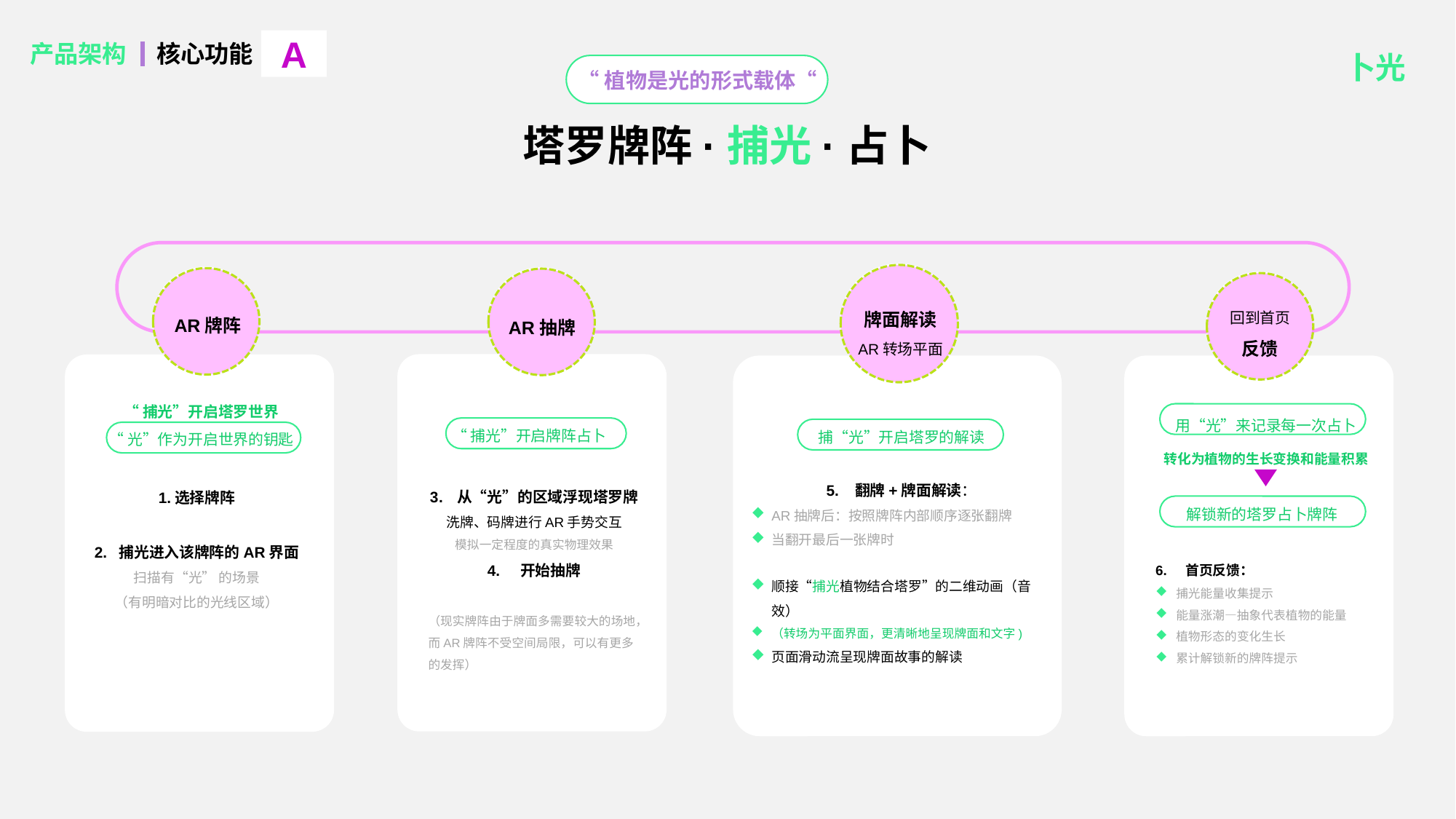

A
产品架构
核心功能
卜光

“植物是光的形式载体“
塔罗牌阵·捕光·占卜

牌面解读
AR转场平面
回到首页
反馈
AR牌阵
AR抽牌

“捕光”开启塔罗世界
“光”作为开启世界的钥匙
用“光”来记录每一次占卜
转化为植物的生长变换和能量积累

“捕光”开启牌阵占卜
捕“光”开启塔罗的解读

5.   翻牌+牌面解读：
AR抽牌后：按照牌阵内部顺序逐张翻牌
当翻开最后一张牌时

顺接“捕光植物结合塔罗”的二维动画（音效）
（转场为平面界面，更清晰地呈现牌面和文字)
页面滑动流呈现牌面故事的解读

从“光”的区域浮现塔罗牌
洗牌、码牌进行AR手势交互
模拟一定程度的真实物理效果
4.    开始抽牌

（现实牌阵由于牌面多需要较大的场地，而AR牌阵不受空间局限，可以有更多的发挥）

1.选择牌阵

2.  捕光进入该牌阵的AR界面
扫描有“光” 的场景
（有明暗对比的光线区域）

解锁新的塔罗占卜牌阵

6.    首页反馈：
捕光能量收集提示
能量涨潮—抽象代表植物的能量
植物形态的变化生长
累计解锁新的牌阵提示